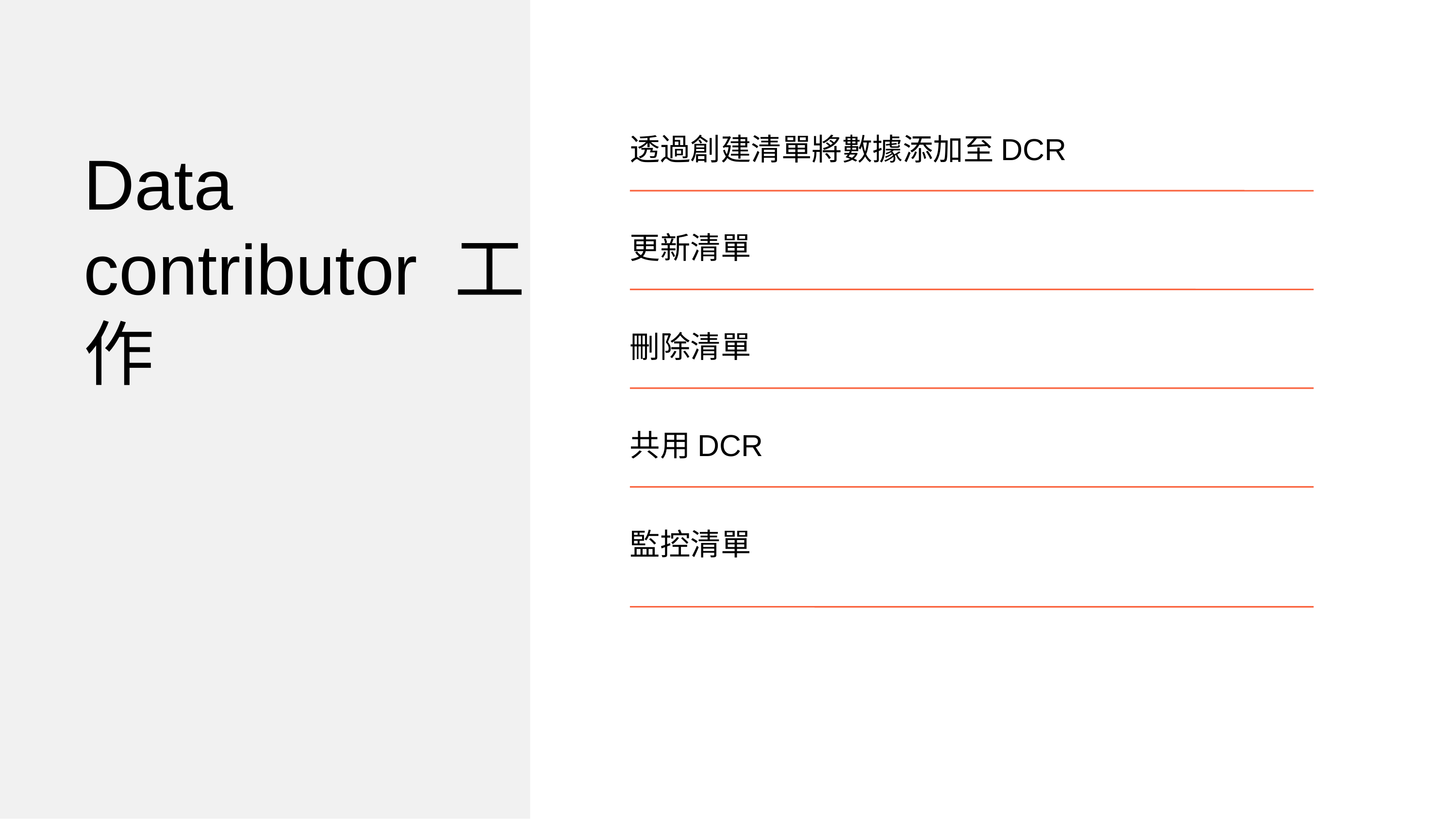

透過創建清單將數據添加至DCR
Data contributor 工作

更新清單

刪除清單

共用DCR

監控清單